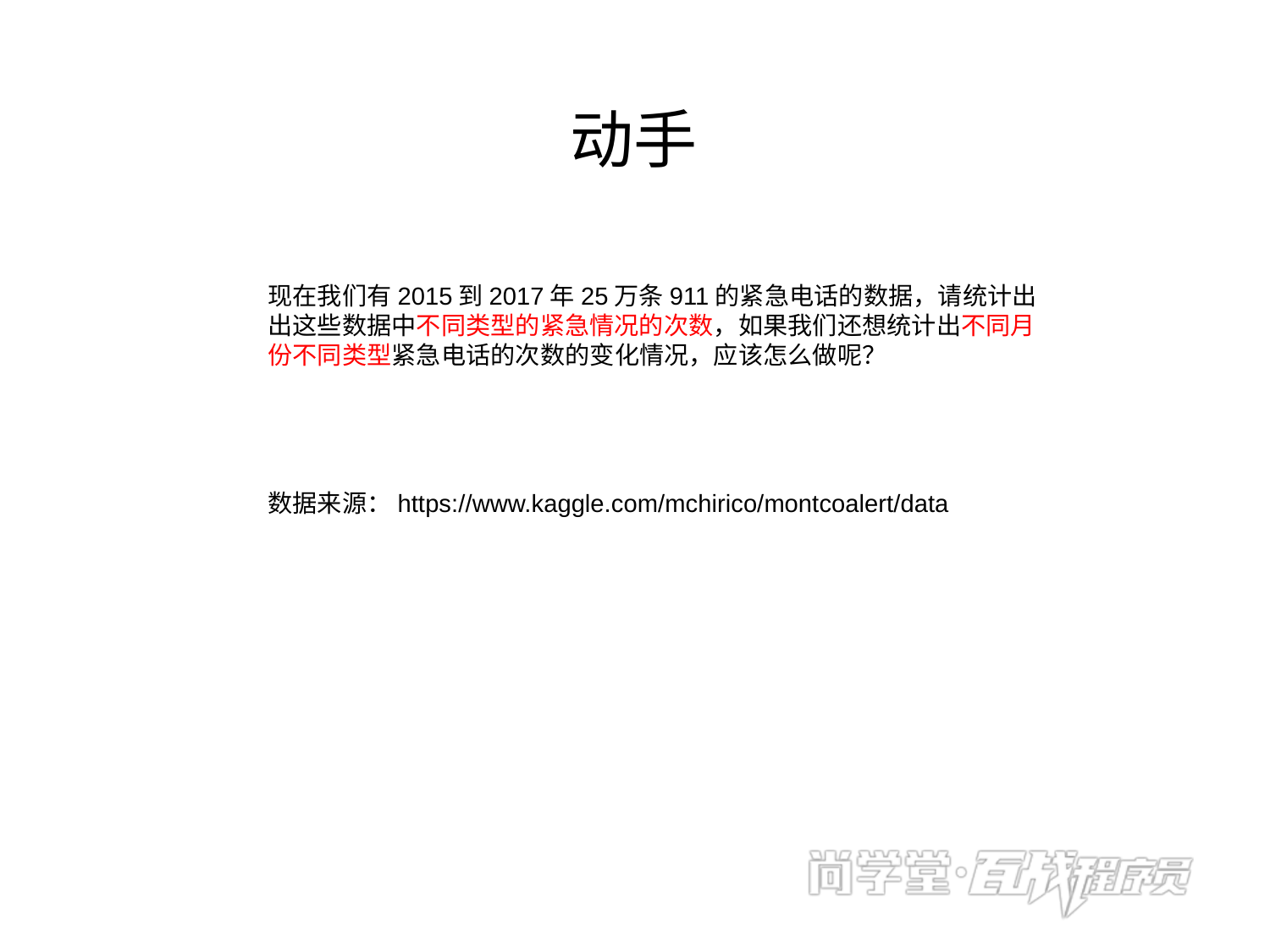

# 动手
现在我们有2015到2017年25万条911的紧急电话的数据，请统计出出这些数据中不同类型的紧急情况的次数，如果我们还想统计出不同月份不同类型紧急电话的次数的变化情况，应该怎么做呢？

数据来源：https://www.kaggle.com/mchirico/montcoalert/data